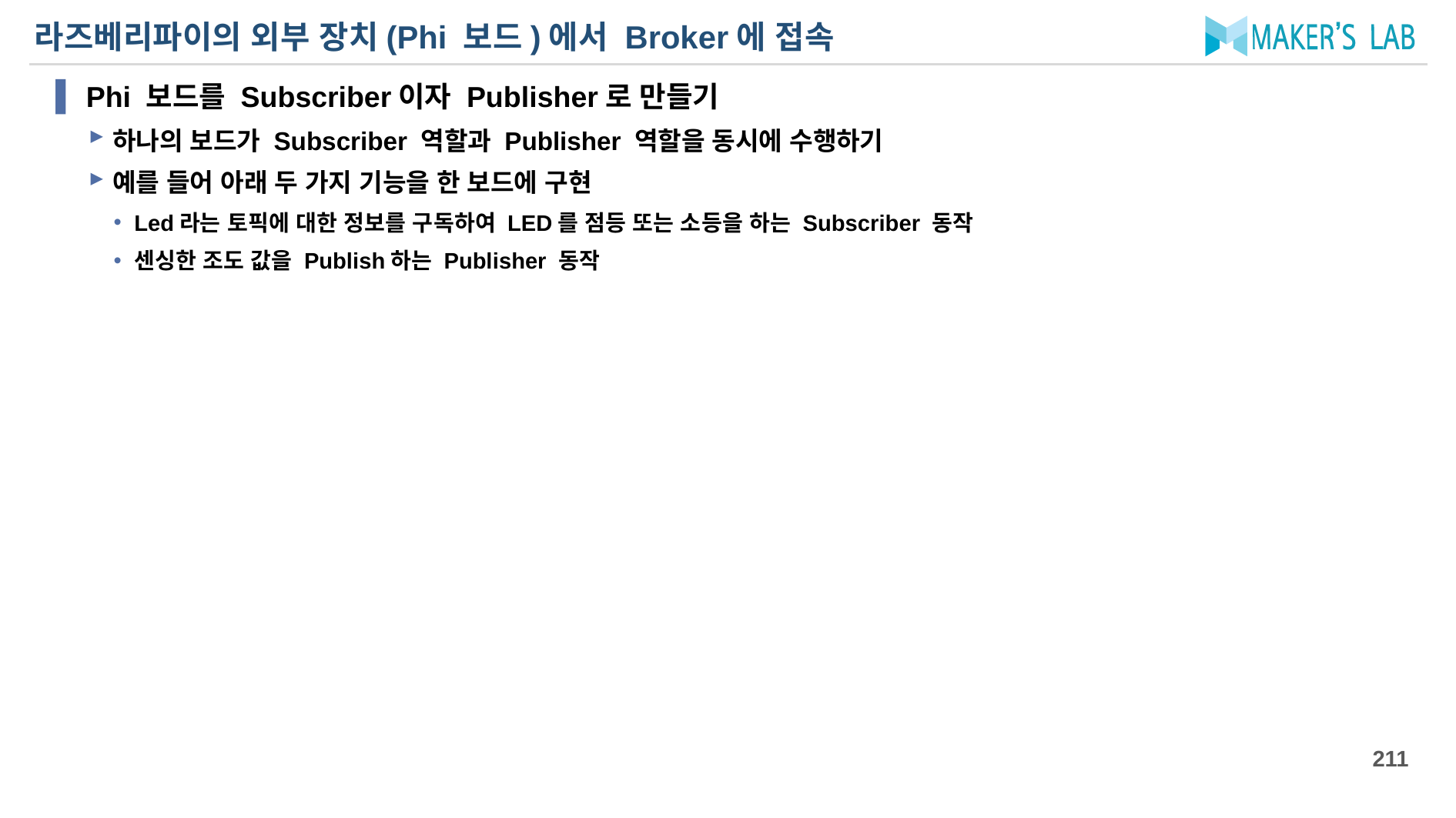

# 라즈베리파이의 외부 장치(Phi 보드)에서 Broker에 접속
Phi 보드를 Subscriber이자 Publisher로 만들기
하나의 보드가 Subscriber 역할과 Publisher 역할을 동시에 수행하기
예를 들어 아래 두 가지 기능을 한 보드에 구현
Led라는 토픽에 대한 정보를 구독하여 LED를 점등 또는 소등을 하는 Subscriber 동작
센싱한 조도 값을 Publish하는 Publisher 동작
211